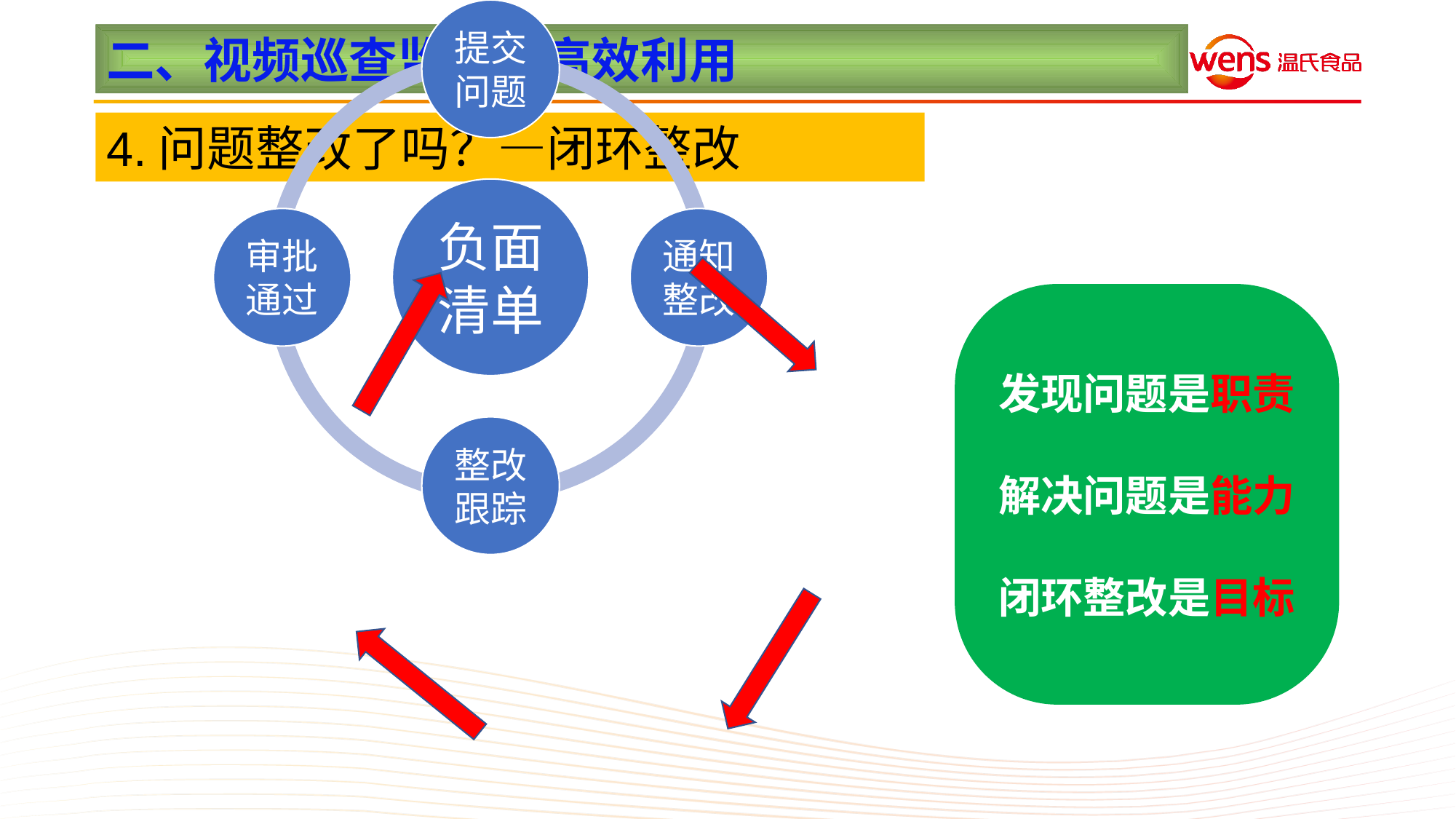

二、视频巡查监控和高效利用
4.问题整改了吗？—闭环整改
负面清单
提交问题
通知整改
整改跟踪
审批通过
发现问题是职责

解决问题是能力

闭环整改是目标